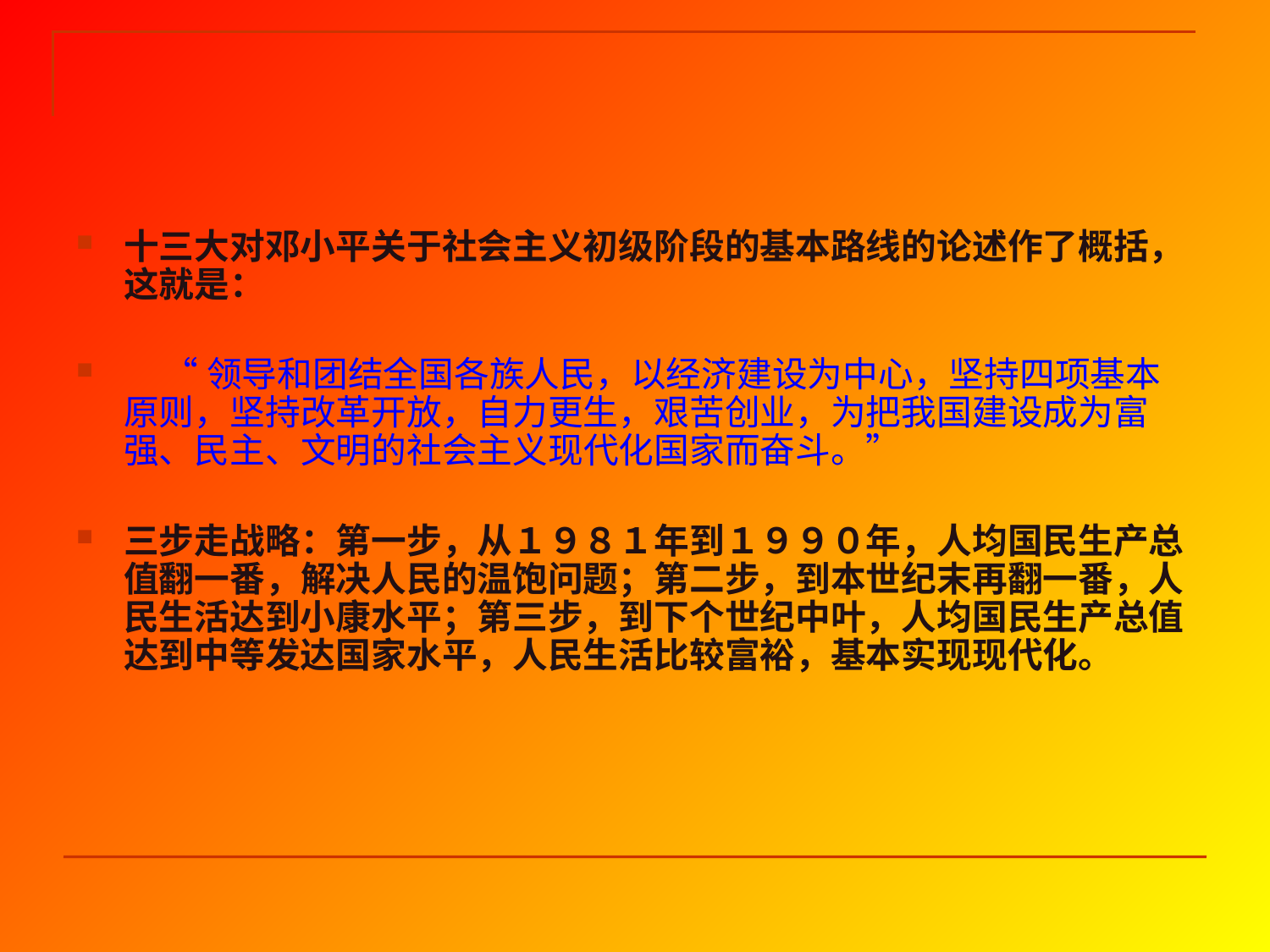

十三大对邓小平关于社会主义初级阶段的基本路线的论述作了概括，这就是：

     “领导和团结全国各族人民，以经济建设为中心，坚持四项基本原则，坚持改革开放，自力更生，艰苦创业，为把我国建设成为富强、民主、文明的社会主义现代化国家而奋斗。”

三步走战略：第一步，从１９８１年到１９９０年，人均国民生产总值翻一番，解决人民的温饱问题；第二步，到本世纪末再翻一番，人民生活达到小康水平；第三步，到下个世纪中叶，人均国民生产总值达到中等发达国家水平，人民生活比较富裕，基本实现现代化。